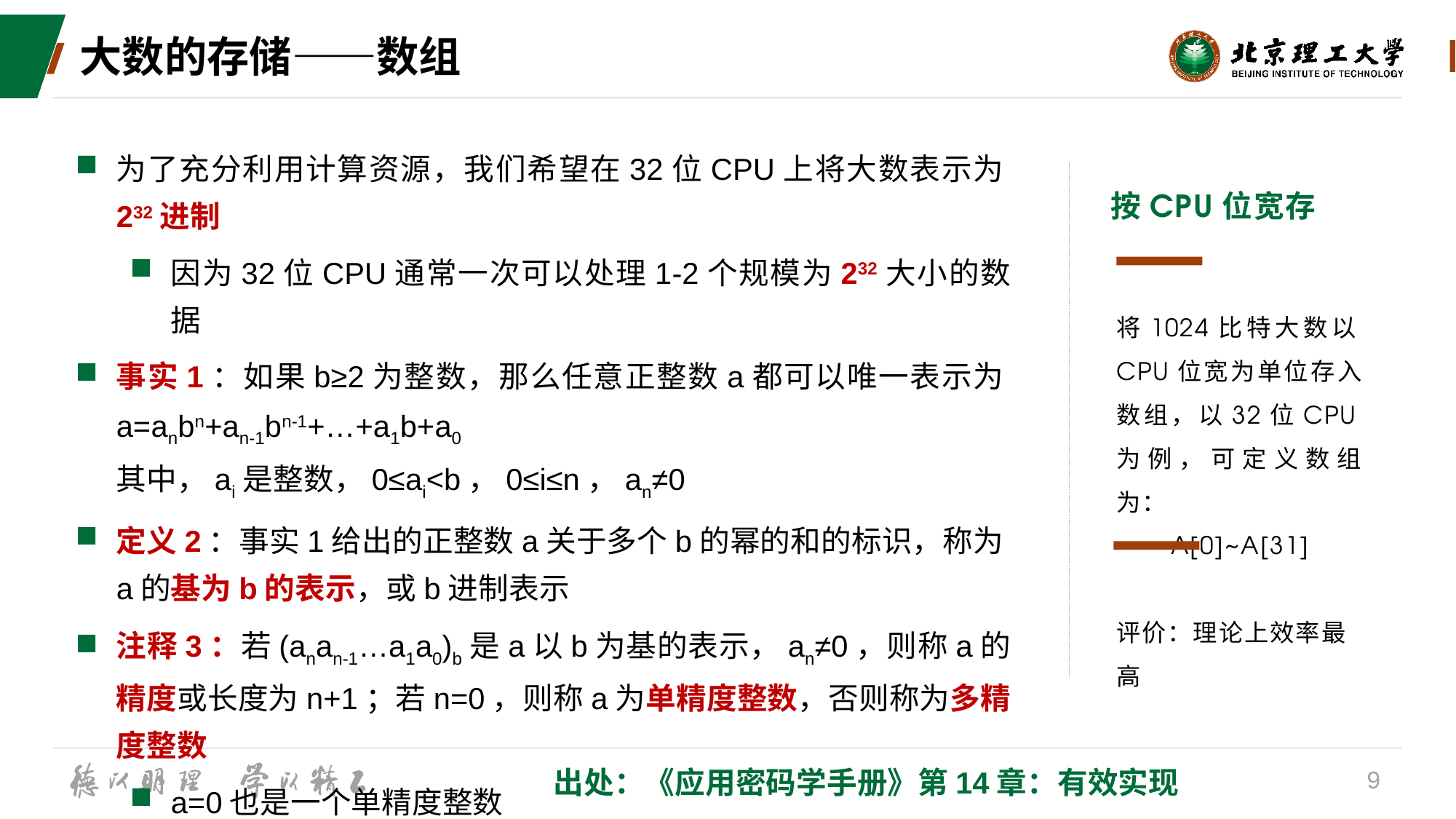

# 大数的存储——数组
为了充分利用计算资源，我们希望在32位CPU上将大数表示为232进制
因为32位CPU通常一次可以处理1-2个规模为232大小的数据
事实1：如果b≥2为整数，那么任意正整数a都可以唯一表示为a=anbn+an-1bn-1+…+a1b+a0
其中，ai是整数，0≤ai<b，0≤i≤n，an≠0
定义2：事实1给出的正整数a关于多个b的幂的和的标识，称为a的基为b的表示，或b进制表示
注释3：若(anan-1…a1a0)b是a以b为基的表示，an≠0，则称a的精度或长度为n+1；若n=0，则称a为单精度整数，否则称为多精度整数
a=0也是一个单精度整数
按CPU位宽存

将1024比特大数以CPU位宽为单位存入数组，以32位CPU为例，可定义数组为：
A[0]~A[31]

评价：理论上效率最高

出处：《应用密码学手册》第14章：有效实现